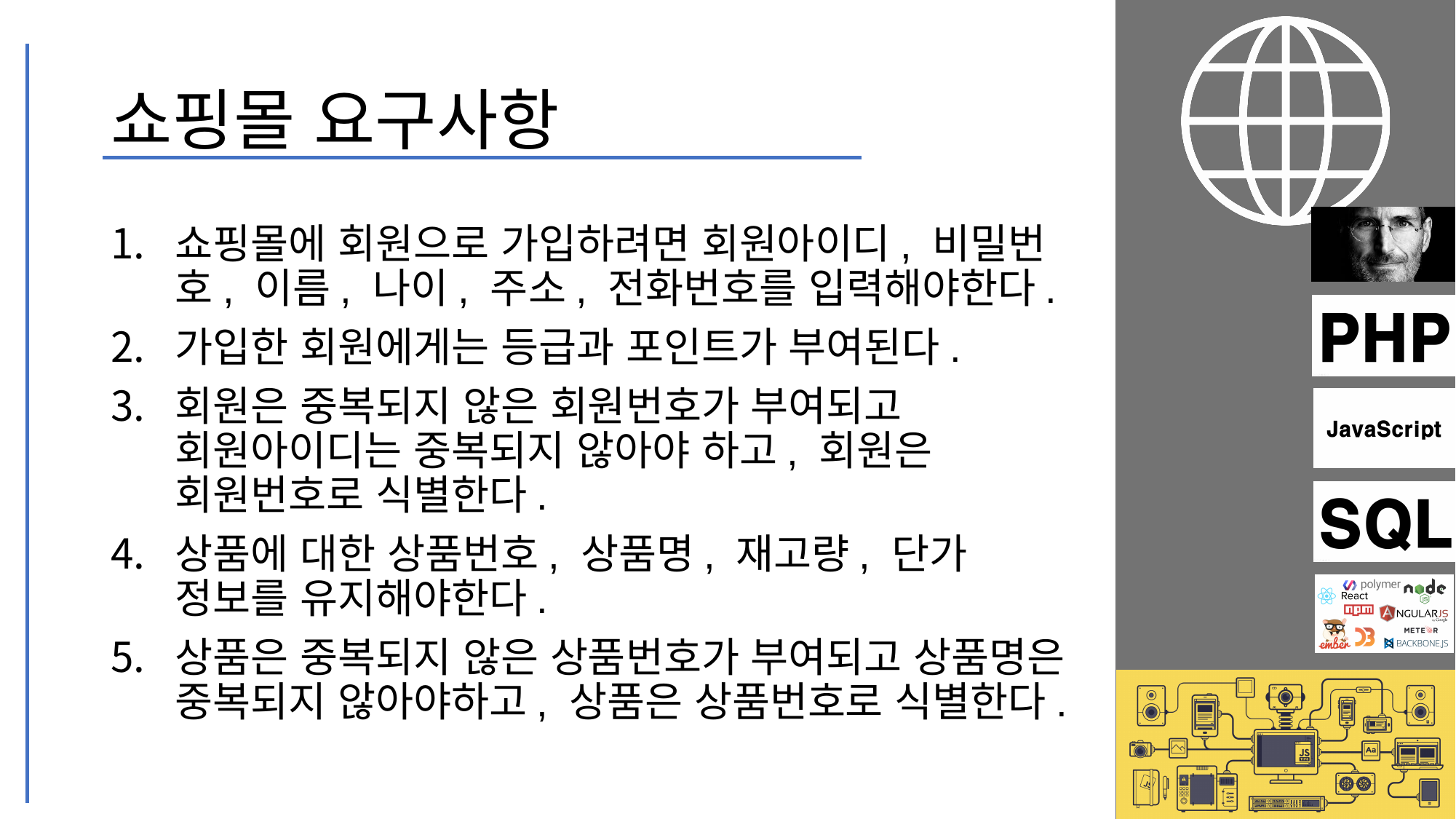

# 쇼핑몰 요구사항
쇼핑몰에 회원으로 가입하려면 회원아이디, 비밀번호, 이름, 나이, 주소, 전화번호를 입력해야한다.
가입한 회원에게는 등급과 포인트가 부여된다.
회원은 중복되지 않은 회원번호가 부여되고 회원아이디는 중복되지 않아야 하고, 회원은 회원번호로 식별한다.
상품에 대한 상품번호, 상품명, 재고량, 단가 정보를 유지해야한다.
상품은 중복되지 않은 상품번호가 부여되고 상품명은 중복되지 않아야하고, 상품은 상품번호로 식별한다.